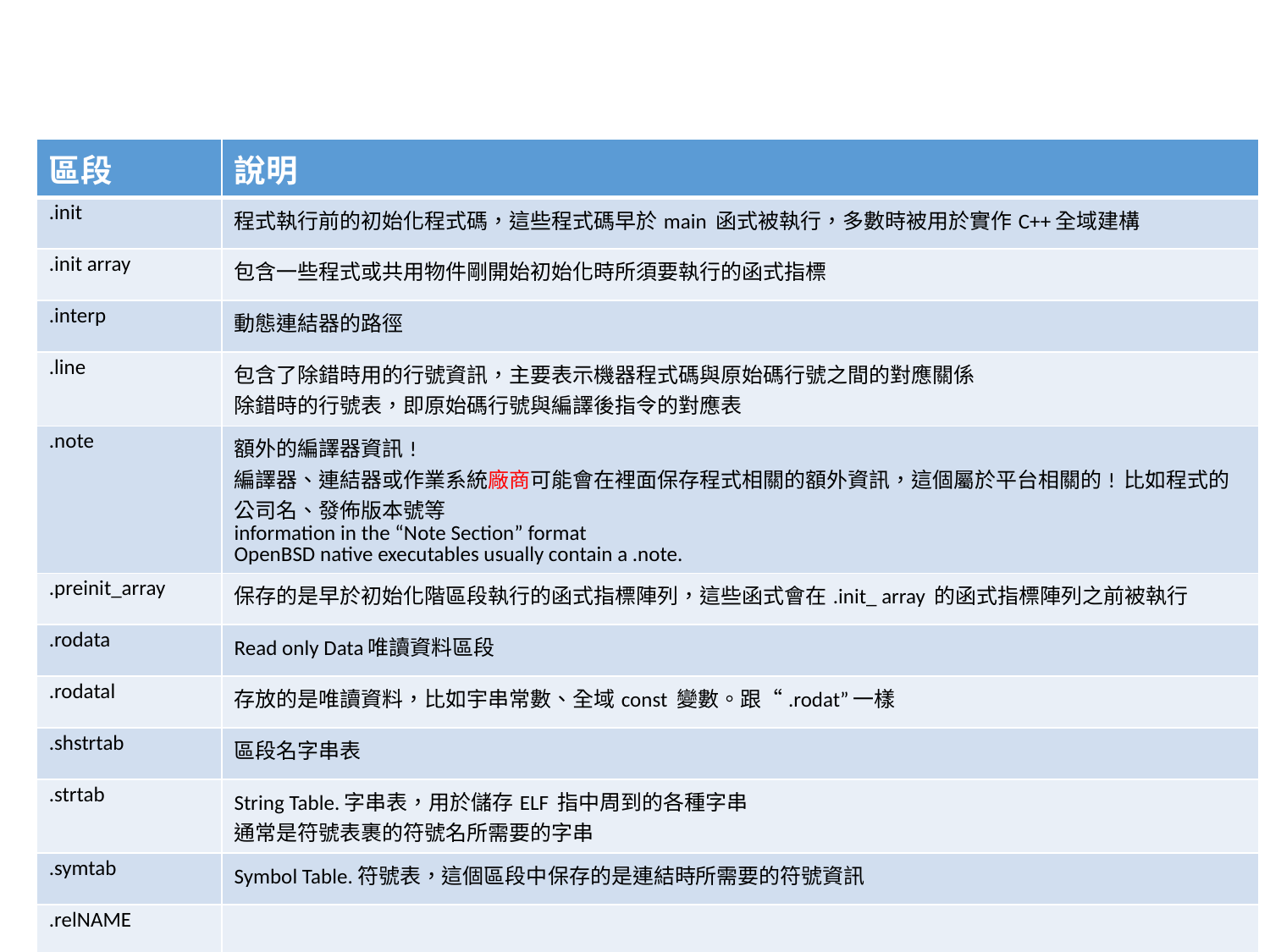

| 區段 | 說明 |
| --- | --- |
| .init | 程式執行前的初始化程式碼，這些程式碼早於main 函式被執行，多數時被用於實作C++全域建構 |
| .init array | 包含一些程式或共用物件剛開始初始化時所須要執行的函式指標 |
| .interp | 動態連結器的路徑 |
| .line | 包含了除錯時用的行號資訊，主要表示機器程式碼與原始碼行號之間的對應關係 除錯時的行號表，即原始碼行號與編譯後指令的對應表 |
| .note | 額外的編譯器資訊! 編譯器、連結器或作業系統廠商可能會在裡面保存程式相關的額外資訊，這個屬於平台相關的! 比如程式的公司名、發佈版本號等 information in the “Note Section” format OpenBSD native executables usually contain a .note. |
| .preinit\_array | 保存的是早於初始化階區段執行的函式指標陣列，這些函式會在.init\_ array 的函式指標陣列之前被執行 |
| .rodata | Read only Data唯讀資料區段 |
| .rodatal | 存放的是唯讀資料，比如宇串常數、全域const 變數。跟“.rodat”一樣 |
| .shstrtab | 區段名字串表 |
| .strtab | String Table.字串表，用於儲存ELF 指中周到的各種字串 通常是符號表裹的符號名所需要的字串 |
| .symtab | Symbol Table.符號表，這個區段中保存的是連結時所需要的符號資訊 |
| .relNAME |  |